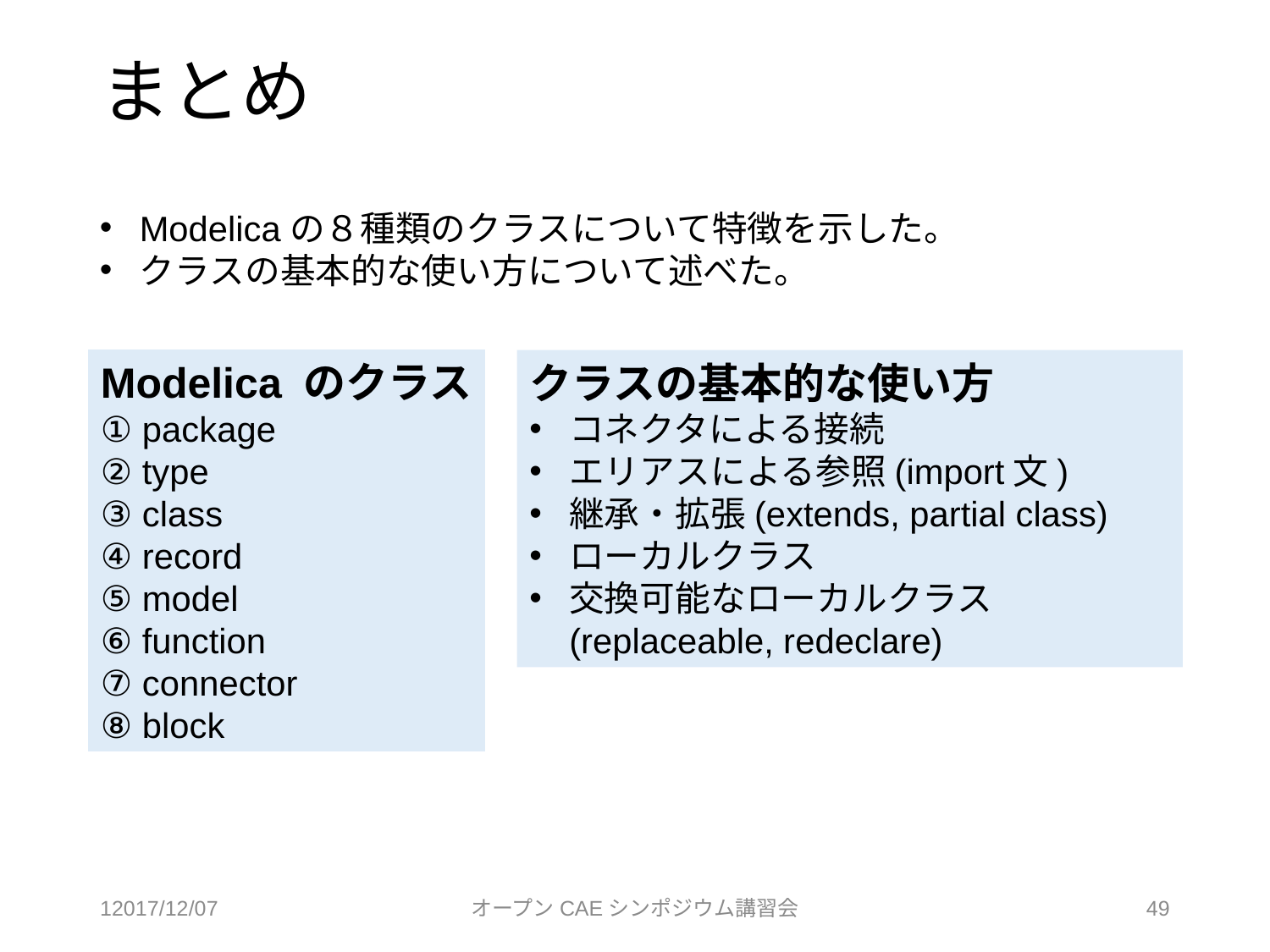

# まとめ
Modelicaの８種類のクラスについて特徴を示した。
クラスの基本的な使い方について述べた。
Modelica のクラス
① package
② type
③ class
④ record
⑤ model
⑥ function
⑦ connector
⑧ block
クラスの基本的な使い方
コネクタによる接続
エリアスによる参照(import文)
継承・拡張(extends, partial class)
ローカルクラス
交換可能なローカルクラス(replaceable, redeclare)
12017/12/07
オープンCAEシンポジウム講習会
49